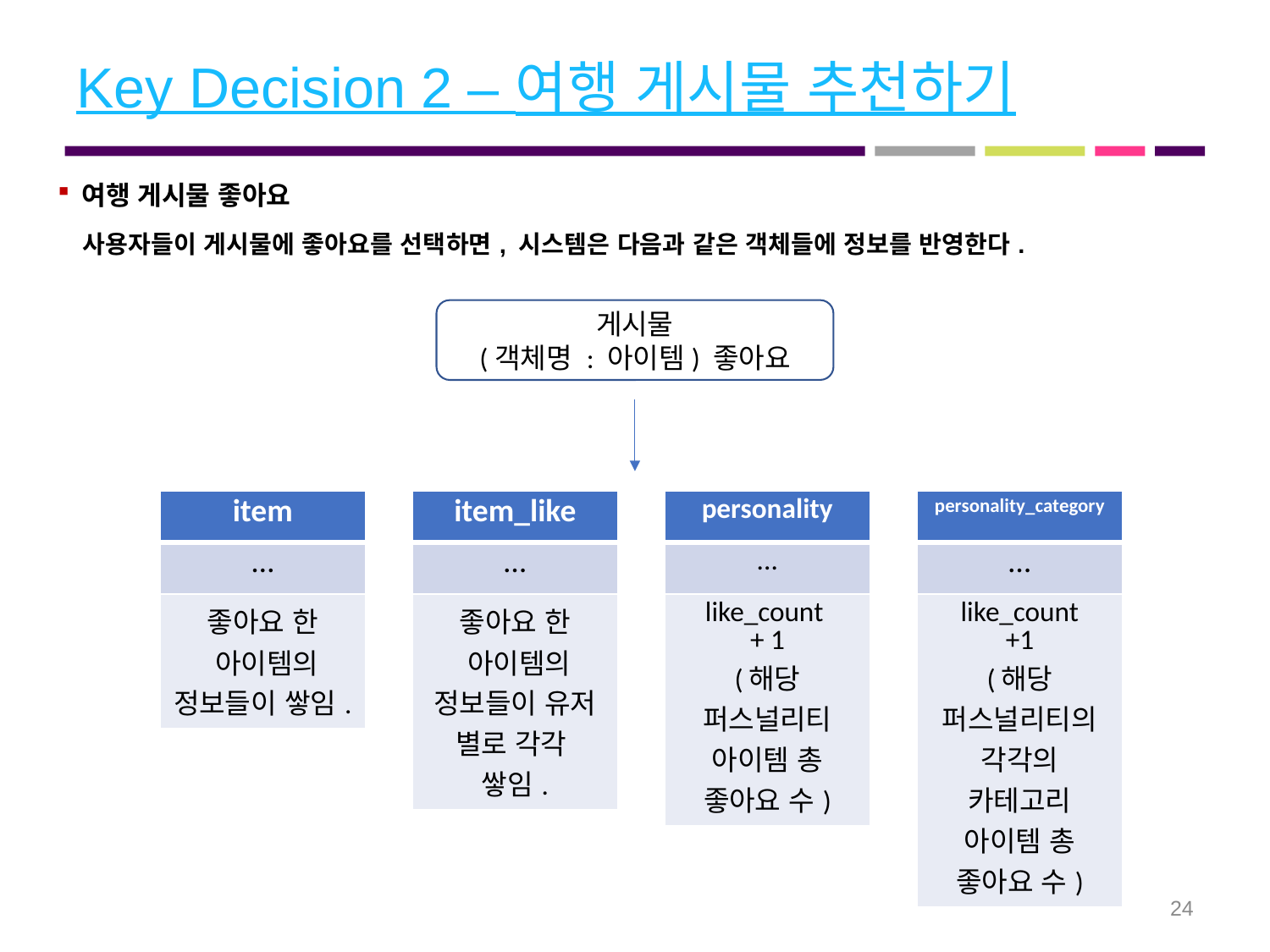

# Key Decision 2 – 여행 게시물 추천하기
여행 게시물 좋아요
사용자들이 게시물에 좋아요를 선택하면, 시스템은 다음과 같은 객체들에 정보를 반영한다.
게시물
(객체명 : 아이템) 좋아요
| item |
| --- |
| … |
| 좋아요 한 아이템의 정보들이 쌓임. |
| item\_like |
| --- |
| … |
| 좋아요 한 아이템의 정보들이 유저 별로 각각 쌓임. |
| personality |
| --- |
| ... |
| like\_count + 1 (해당 퍼스널리티 아이템 총 좋아요 수) |
| personality\_category |
| --- |
| … |
| like\_count +1 (해당 퍼스널리티의 각각의 카테고리 아이템 총 좋아요 수) |
24